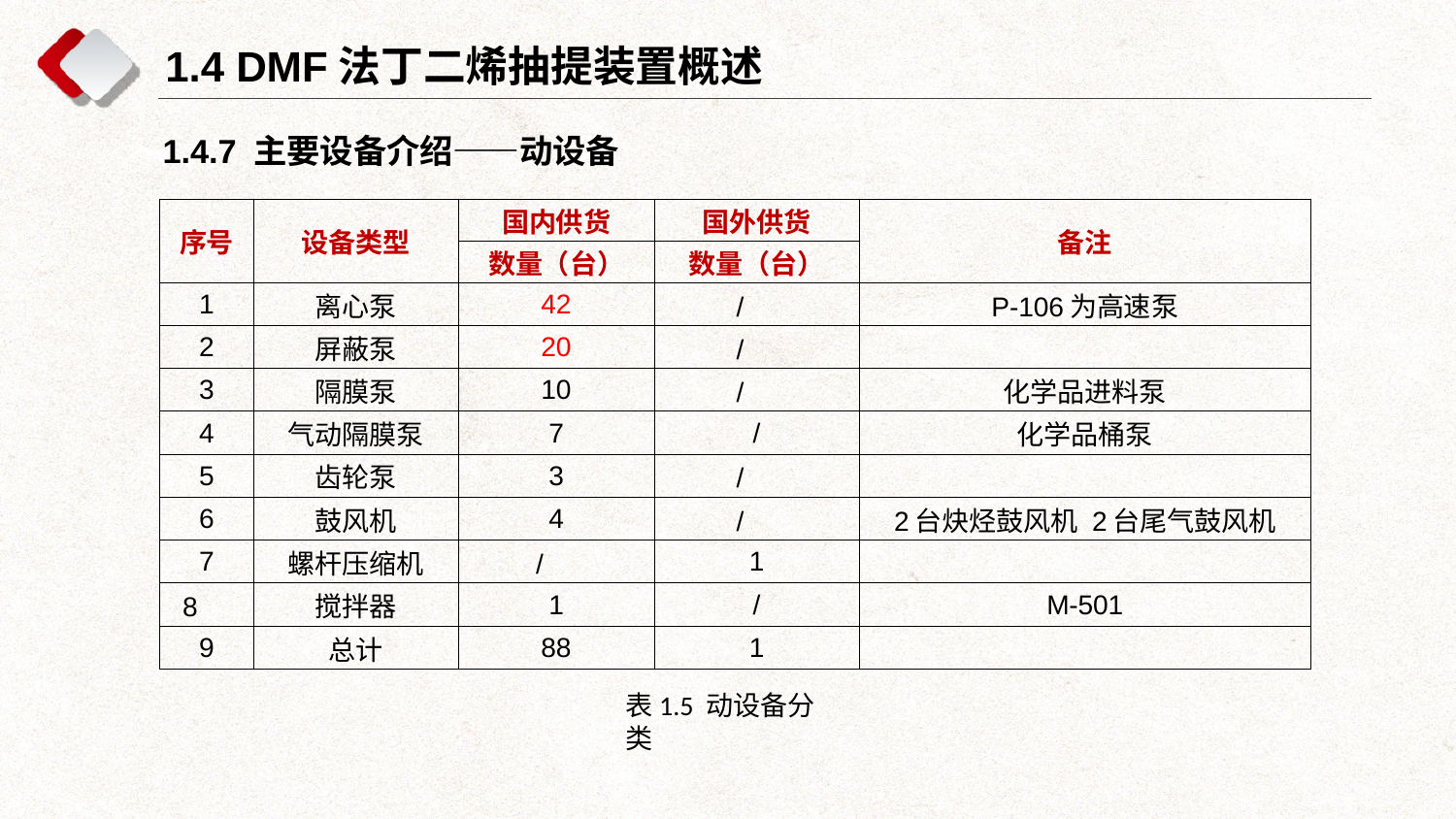

1.4 DMF法丁二烯抽提装置概述
1.4.7 主要设备介绍——动设备
| 序号 | 设备类型 | 国内供货 | 国外供货 | 备注 |
| --- | --- | --- | --- | --- |
|  |  | 数量（台） | 数量（台） |  |
| 1 | 离心泵 | 42 | / | P-106为高速泵 |
| 2 | 屏蔽泵 | 20 | / |  |
| 3 | 隔膜泵 | 10 | / | 化学品进料泵 |
| 4 | 气动隔膜泵 | 7 | / | 化学品桶泵 |
| 5 | 齿轮泵 | 3 | / |  |
| 6 | 鼓风机 | 4 | / | 2台炔烃鼓风机 2台尾气鼓风机 |
| 7 | 螺杆压缩机 | / | 1 |  |
| 8 | 搅拌器 | 1 | / | M-501 |
| 9 | 总计 | 88 | 1 |  |
表1.5 动设备分类